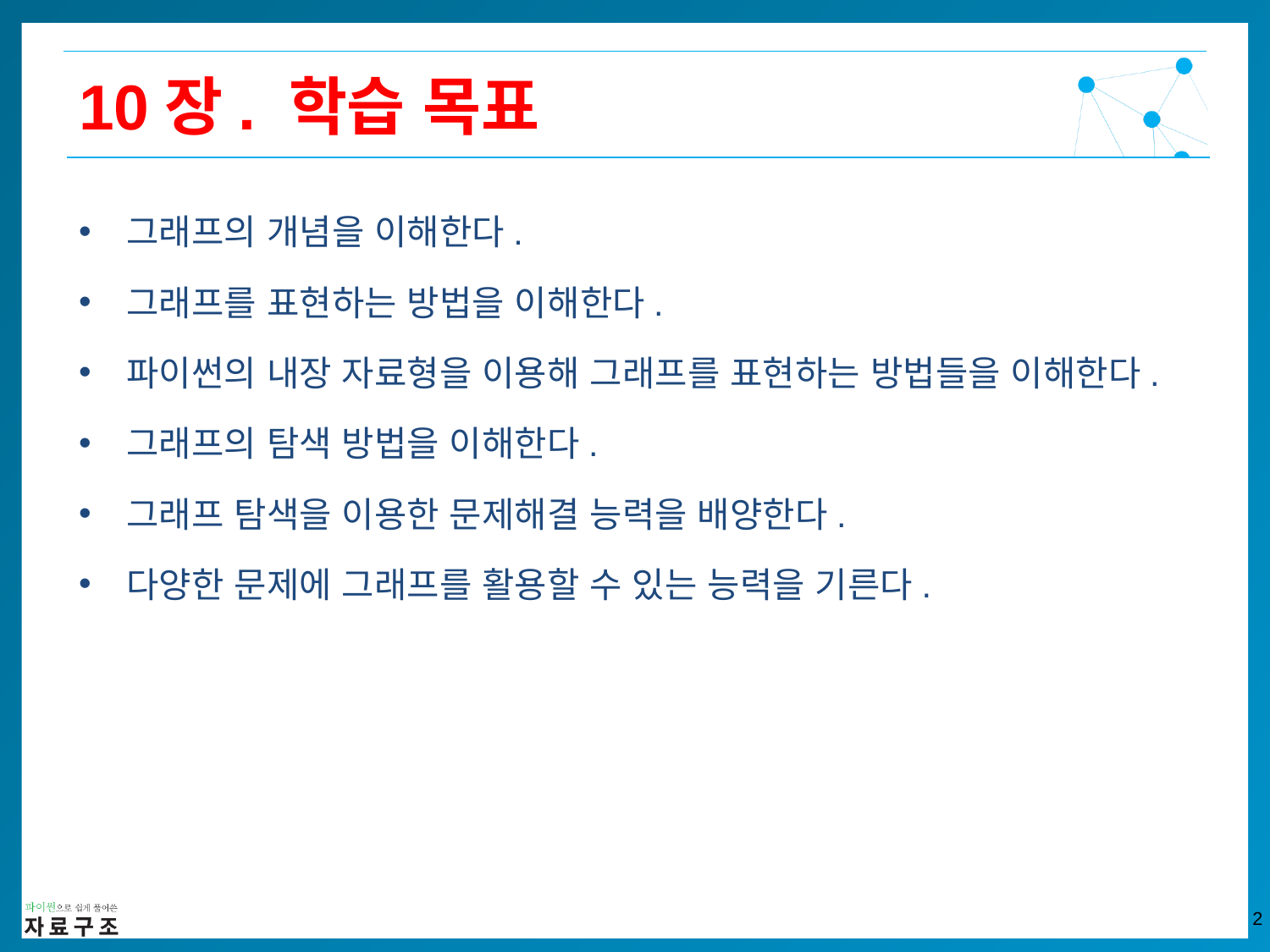

10장. 학습 목표
그래프의 개념을 이해한다.
그래프를 표현하는 방법을 이해한다.
파이썬의 내장 자료형을 이용해 그래프를 표현하는 방법들을 이해한다.
그래프의 탐색 방법을 이해한다.
그래프 탐색을 이용한 문제해결 능력을 배양한다.
다양한 문제에 그래프를 활용할 수 있는 능력을 기른다.